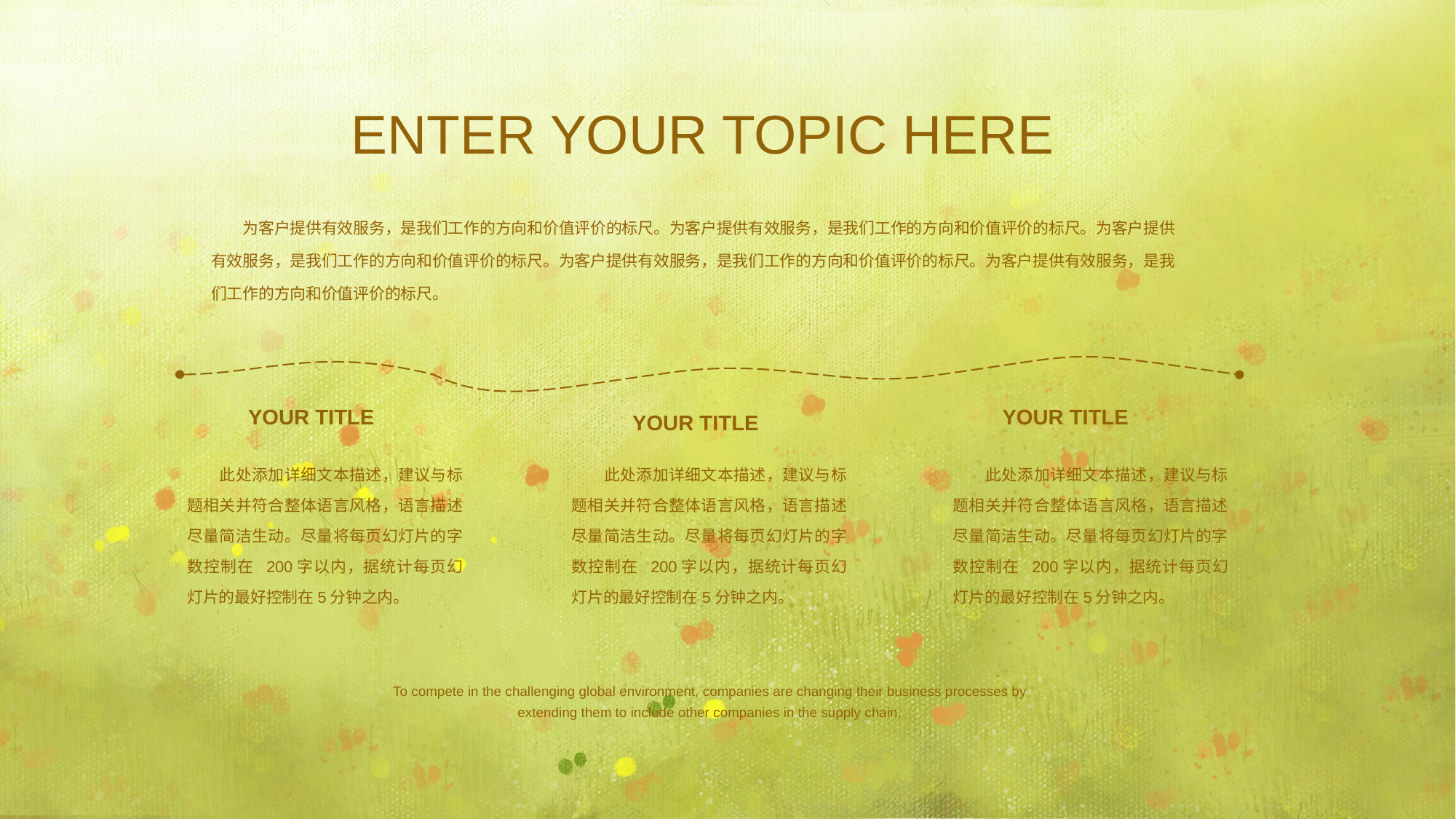

ENTER YOUR TOPIC HERE
　　为客户提供有效服务，是我们工作的方向和价值评价的标尺。为客户提供有效服务，是我们工作的方向和价值评价的标尺。为客户提供有效服务，是我们工作的方向和价值评价的标尺。为客户提供有效服务，是我们工作的方向和价值评价的标尺。为客户提供有效服务，是我们工作的方向和价值评价的标尺。

YOUR TITLE
YOUR TITLE
YOUR TITLE
　　此处添加详细文本描述，建议与标题相关并符合整体语言风格，语言描述尽量简洁生动。尽量将每页幻灯片的字数控制在  200字以内，据统计每页幻灯片的最好控制在5分钟之内。
　　此处添加详细文本描述，建议与标题相关并符合整体语言风格，语言描述尽量简洁生动。尽量将每页幻灯片的字数控制在  200字以内，据统计每页幻灯片的最好控制在5分钟之内。
　　此处添加详细文本描述，建议与标题相关并符合整体语言风格，语言描述尽量简洁生动。尽量将每页幻灯片的字数控制在  200字以内，据统计每页幻灯片的最好控制在5分钟之内。
To compete in the challenging global environment, companies are changing their business processes by extending them to include other companies in the supply chain.